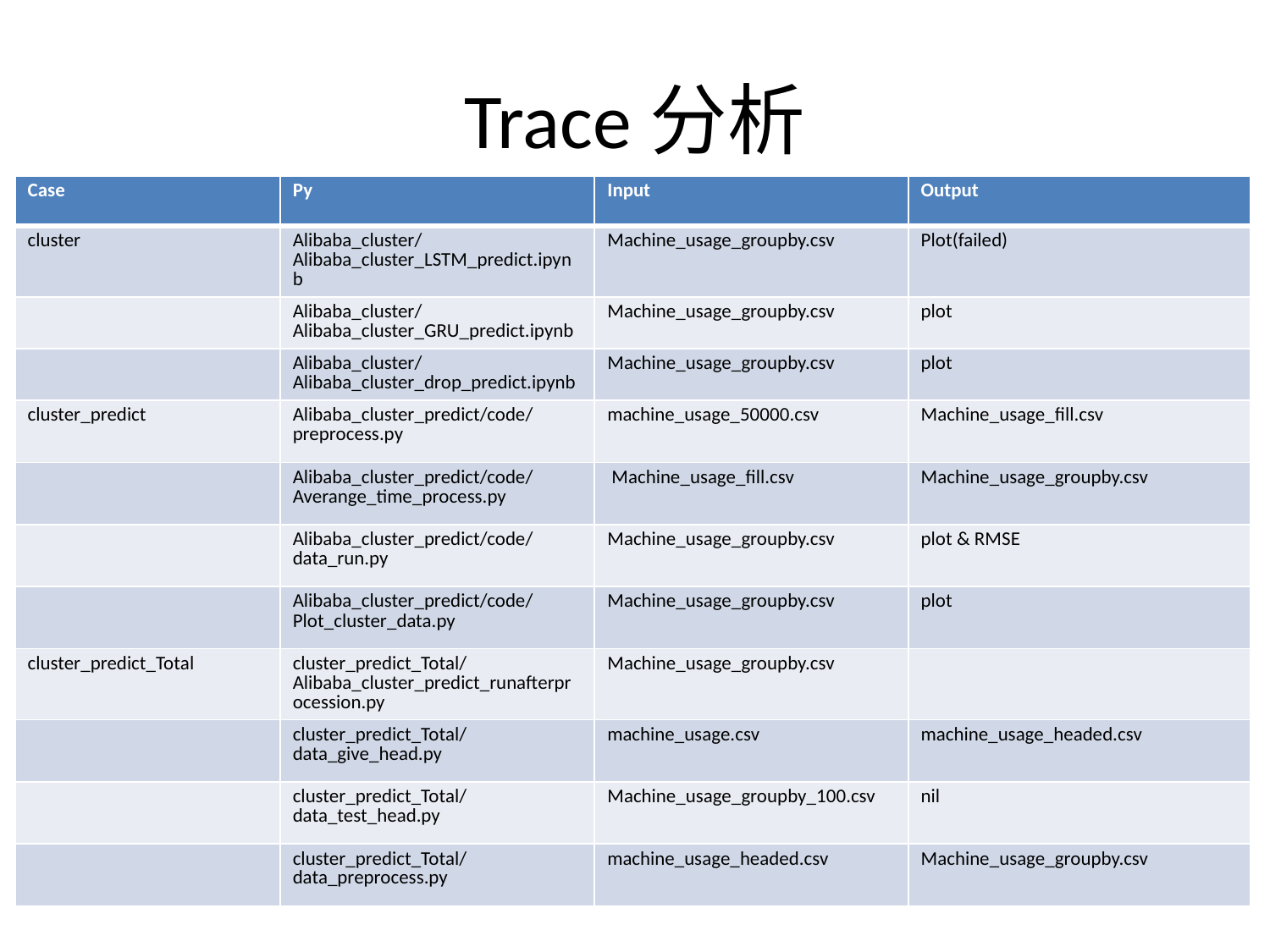

# Trace分析
| Case | Py | Input | Output |
| --- | --- | --- | --- |
| cluster | Alibaba\_cluster/ Alibaba\_cluster\_LSTM\_predict.ipynb | Machine\_usage\_groupby.csv | Plot(failed) |
|  | Alibaba\_cluster/ Alibaba\_cluster\_GRU\_predict.ipynb | Machine\_usage\_groupby.csv | plot |
|  | Alibaba\_cluster/ Alibaba\_cluster\_drop\_predict.ipynb | Machine\_usage\_groupby.csv | plot |
| cluster\_predict | Alibaba\_cluster\_predict/code/ preprocess.py | machine\_usage\_50000.csv | Machine\_usage\_fill.csv |
|  | Alibaba\_cluster\_predict/code/ Averange\_time\_process.py | Machine\_usage\_fill.csv | Machine\_usage\_groupby.csv |
|  | Alibaba\_cluster\_predict/code/ data\_run.py | Machine\_usage\_groupby.csv | plot & RMSE |
|  | Alibaba\_cluster\_predict/code/ Plot\_cluster\_data.py | Machine\_usage\_groupby.csv | plot |
| cluster\_predict\_Total | cluster\_predict\_Total/ Alibaba\_cluster\_predict\_runafterprocession.py | Machine\_usage\_groupby.csv |  |
|  | cluster\_predict\_Total/ data\_give\_head.py | machine\_usage.csv | machine\_usage\_headed.csv |
|  | cluster\_predict\_Total/ data\_test\_head.py | Machine\_usage\_groupby\_100.csv | nil |
|  | cluster\_predict\_Total/ data\_preprocess.py | machine\_usage\_headed.csv | Machine\_usage\_groupby.csv |